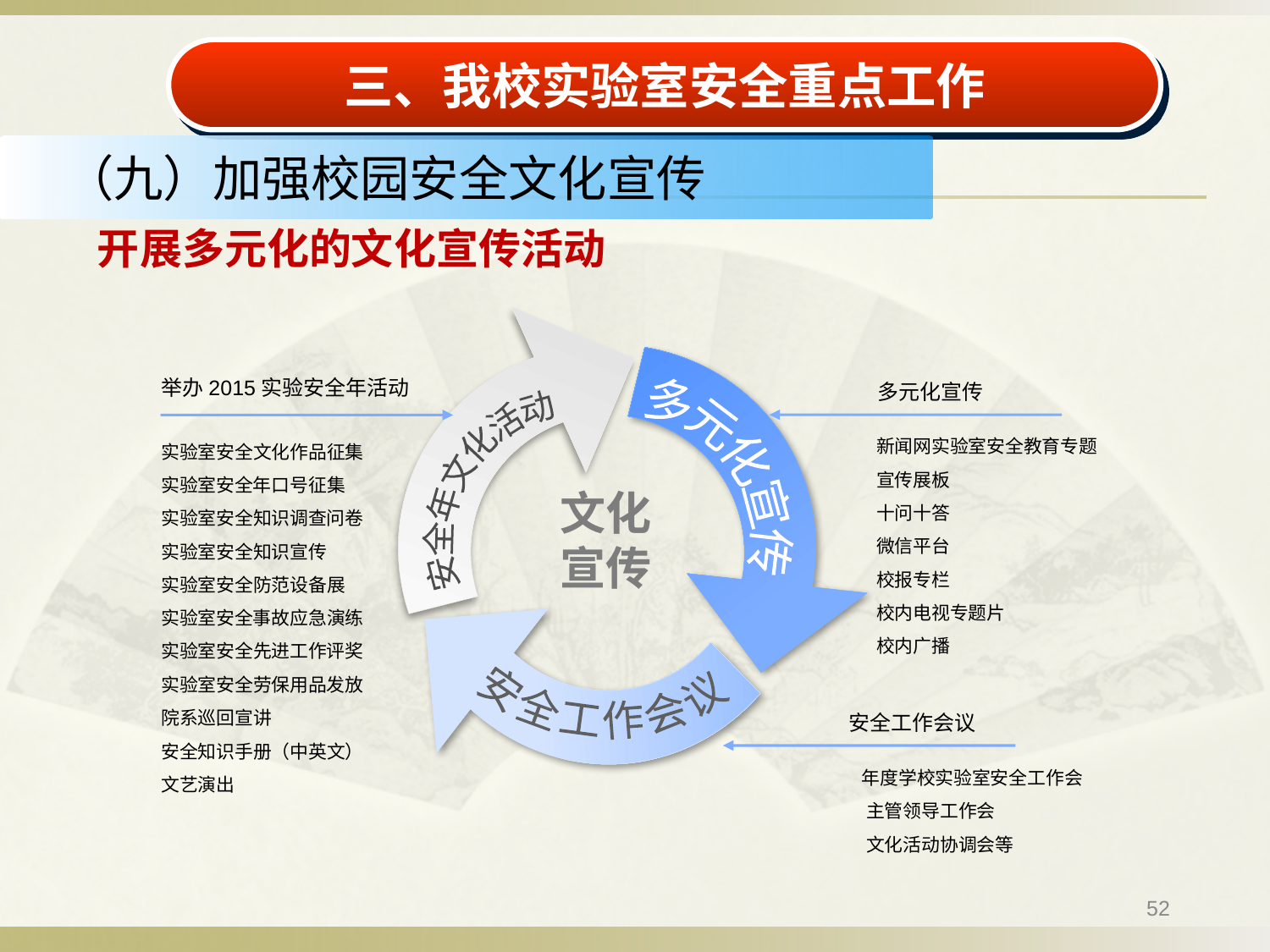

三、我校实验室安全重点工作
（九）加强校园安全文化宣传
开展多元化的文化宣传活动

安全工作会议
安全工作会议

年度学校实验室安全工作会
    主管领导工作会
    文化活动协调会等

安全年文化活动
举办2015实验安全年活动

实验室安全文化作品征集
实验室安全年口号征集
实验室安全知识调查问卷
实验室安全知识宣传
实验室安全防范设备展
实验室安全事故应急演练
实验室安全先进工作评奖
实验室安全劳保用品发放
院系巡回宣讲
安全知识手册（中英文）
文艺演出

多元化宣传
多元化宣传

新闻网实验室安全教育专题
宣传展板
十问十答
微信平台
校报专栏
校内电视专题片
校内广播
文化宣传
52